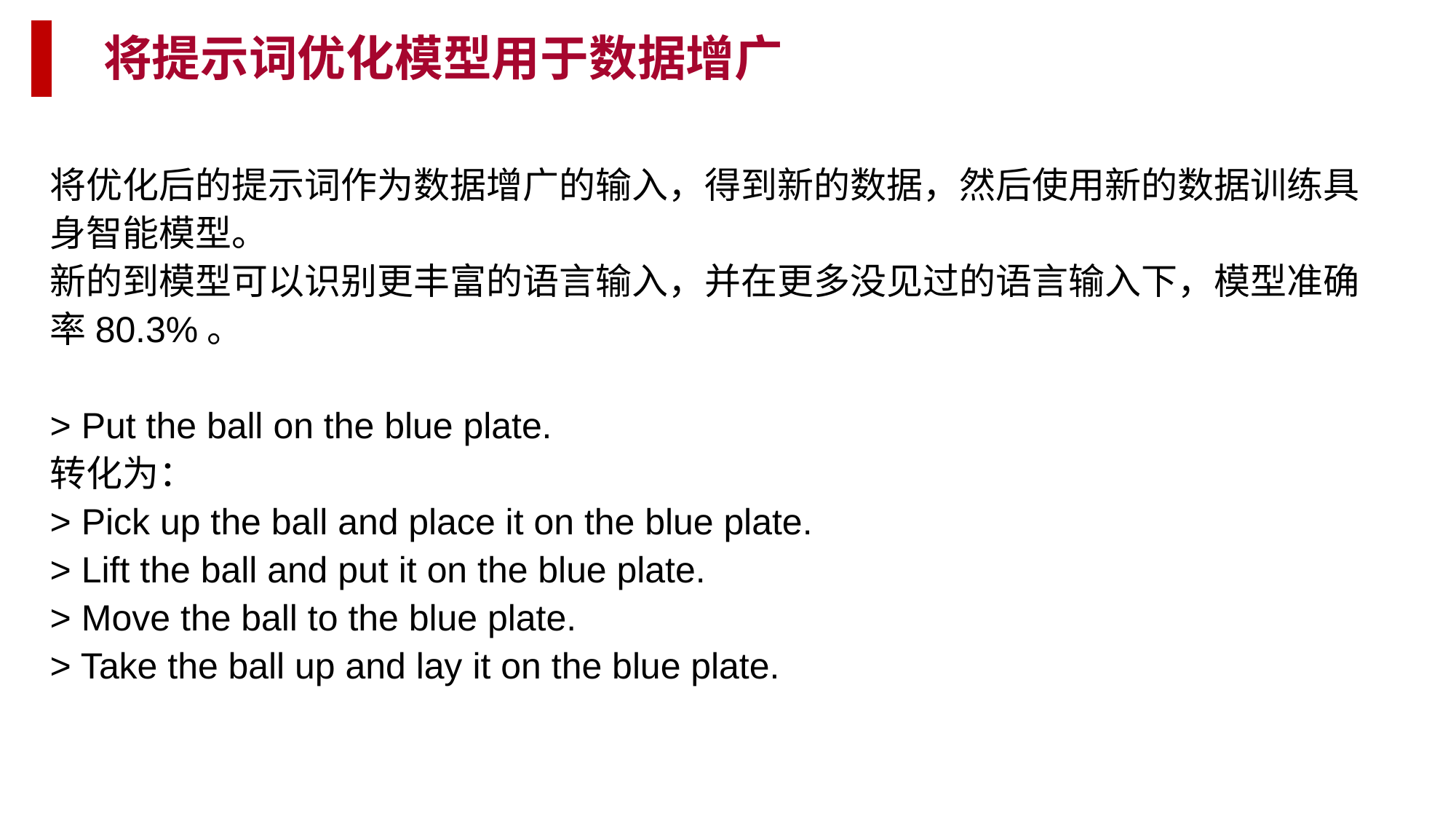

将提示词优化模型用于数据增广

将优化后的提示词作为数据增广的输入，得到新的数据，然后使用新的数据训练具身智能模型。
新的到模型可以识别更丰富的语言输入，并在更多没见过的语言输入下，模型准确率80.3%。

> Put the ball on the blue plate.
转化为：
> Pick up the ball and place it on the blue plate.
> Lift the ball and put it on the blue plate.
> Move the ball to the blue plate.
> Take the ball up and lay it on the blue plate.